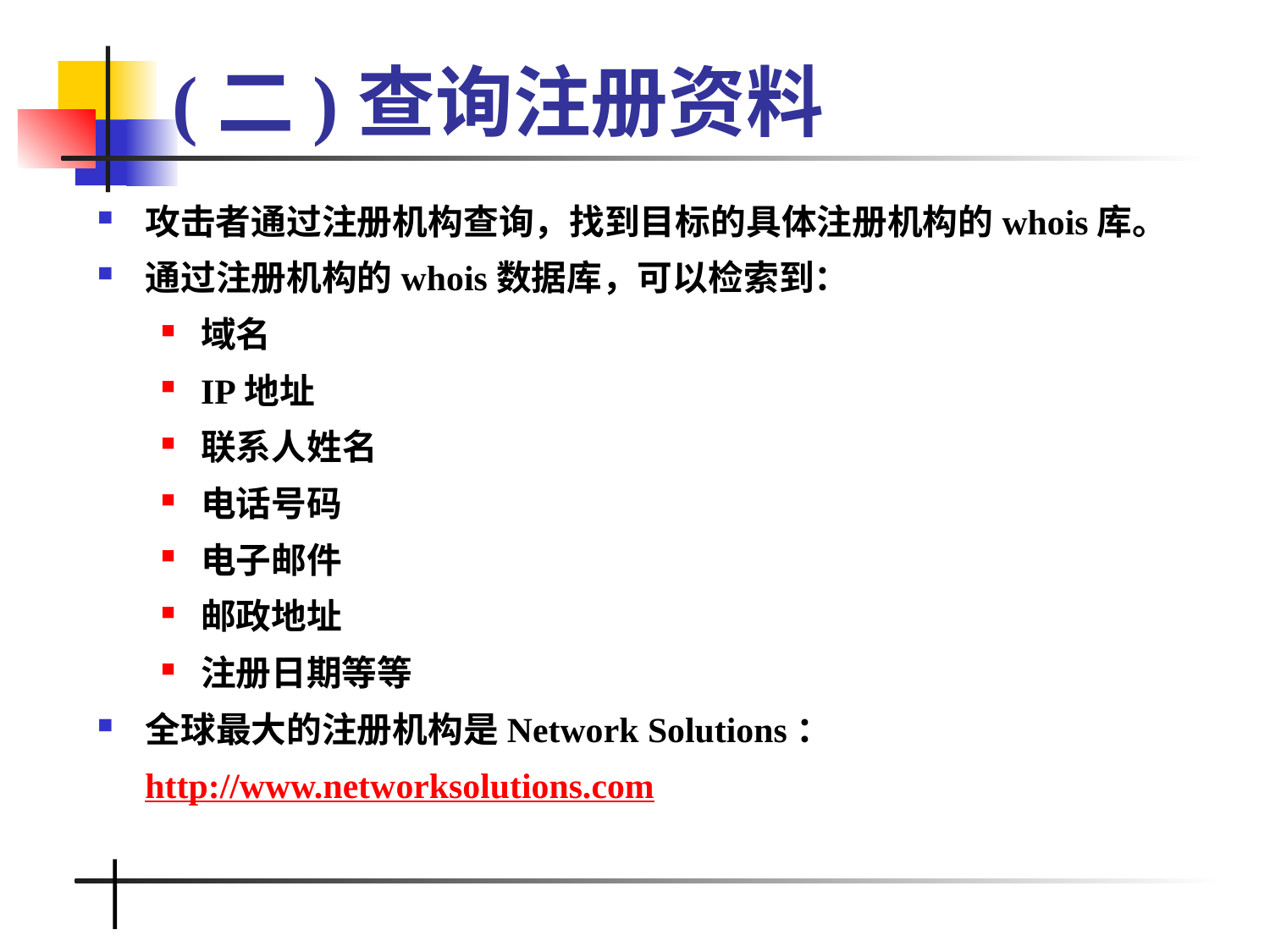

# (二)查询注册资料
攻击者通过注册机构查询，找到目标的具体注册机构的whois库。
通过注册机构的whois数据库，可以检索到：
域名
IP地址
联系人姓名
电话号码
电子邮件
邮政地址
注册日期等等
全球最大的注册机构是Network Solutions：http://www.networksolutions.com